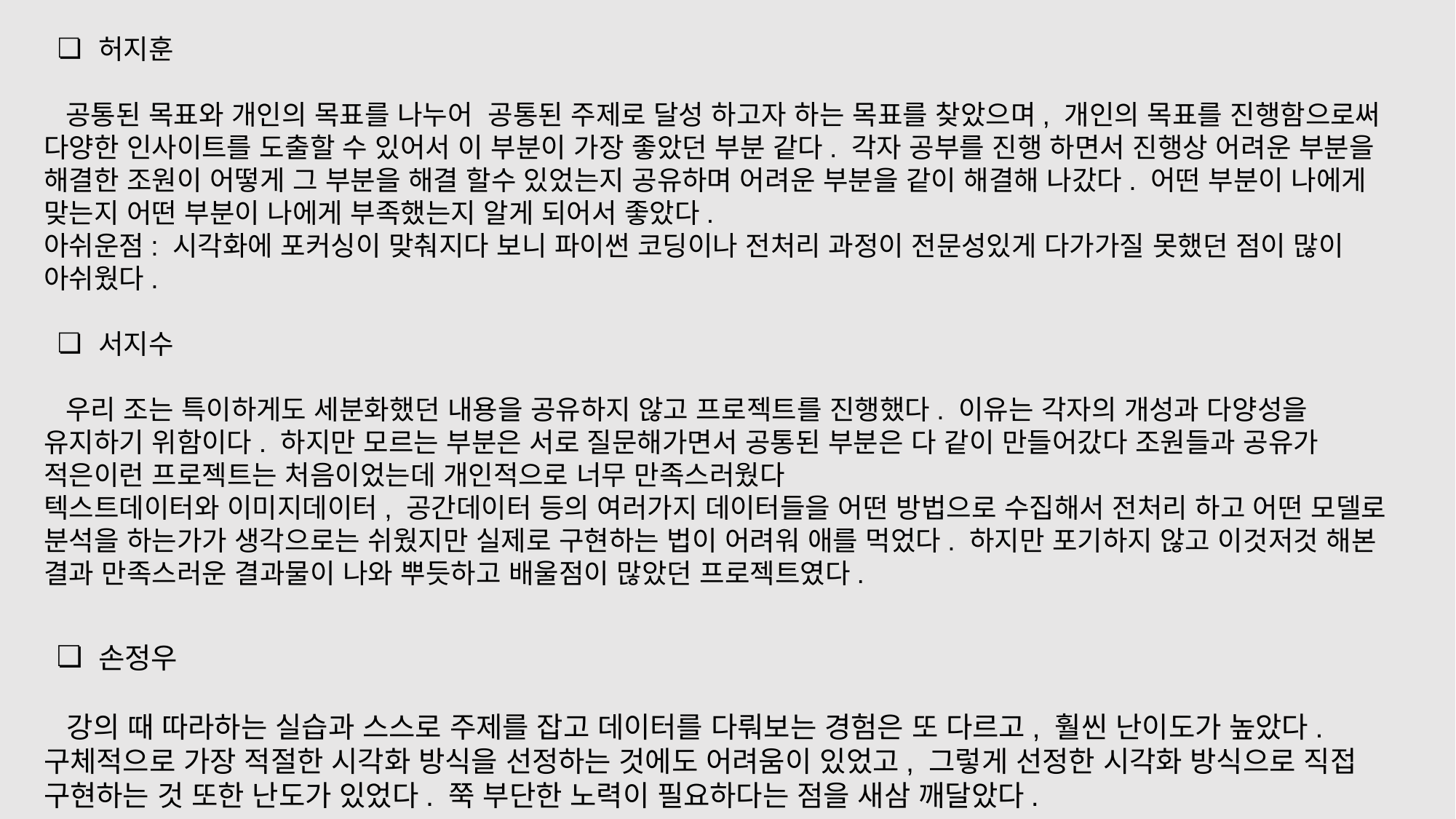

허지훈

  공통된 목표와 개인의 목표를 나누어  공통된 주제로 달성 하고자 하는 목표를 찾았으며, 개인의 목표를 진행함으로써 다양한 인사이트를 도출할 수 있어서 이 부분이 가장 좋았던 부분 같다. 각자 공부를 진행 하면서 진행상 어려운 부분을 해결한 조원이 어떻게 그 부분을 해결 할수 있었는지 공유하며 어려운 부분을 같이 해결해 나갔다. 어떤 부분이 나에게 맞는지 어떤 부분이 나에게 부족했는지 알게 되어서 좋았다.
아쉬운점: 시각화에 포커싱이 맞춰지다 보니 파이썬 코딩이나 전처리 과정이 전문성있게 다가가질 못했던 점이 많이 아쉬웠다.

서지수

  우리 조는 특이하게도 세분화했던 내용을 공유하지 않고 프로젝트를 진행했다. 이유는 각자의 개성과 다양성을 유지하기 위함이다. 하지만 모르는 부분은 서로 질문해가면서 공통된 부분은 다 같이 만들어갔다 조원들과 공유가 적은이런 프로젝트는 처음이었는데 개인적으로 너무 만족스러웠다
텍스트데이터와 이미지데이터, 공간데이터 등의 여러가지 데이터들을 어떤 방법으로 수집해서 전처리 하고 어떤 모델로 분석을 하는가가 생각으로는 쉬웠지만 실제로 구현하는 법이 어려워 애를 먹었다. 하지만 포기하지 않고 이것저것 해본 결과 만족스러운 결과물이 나와 뿌듯하고 배울점이 많았던 프로젝트였다.

손정우

  강의 때 따라하는 실습과 스스로 주제를 잡고 데이터를 다뤄보는 경험은 또 다르고, 훨씬 난이도가 높았다. 구체적으로 가장 적절한 시각화 방식을 선정하는 것에도 어려움이 있었고, 그렇게 선정한 시각화 방식으로 직접 구현하는 것 또한 난도가 있었다. 쭉 부단한 노력이 필요하다는 점을 새삼 깨달았다.